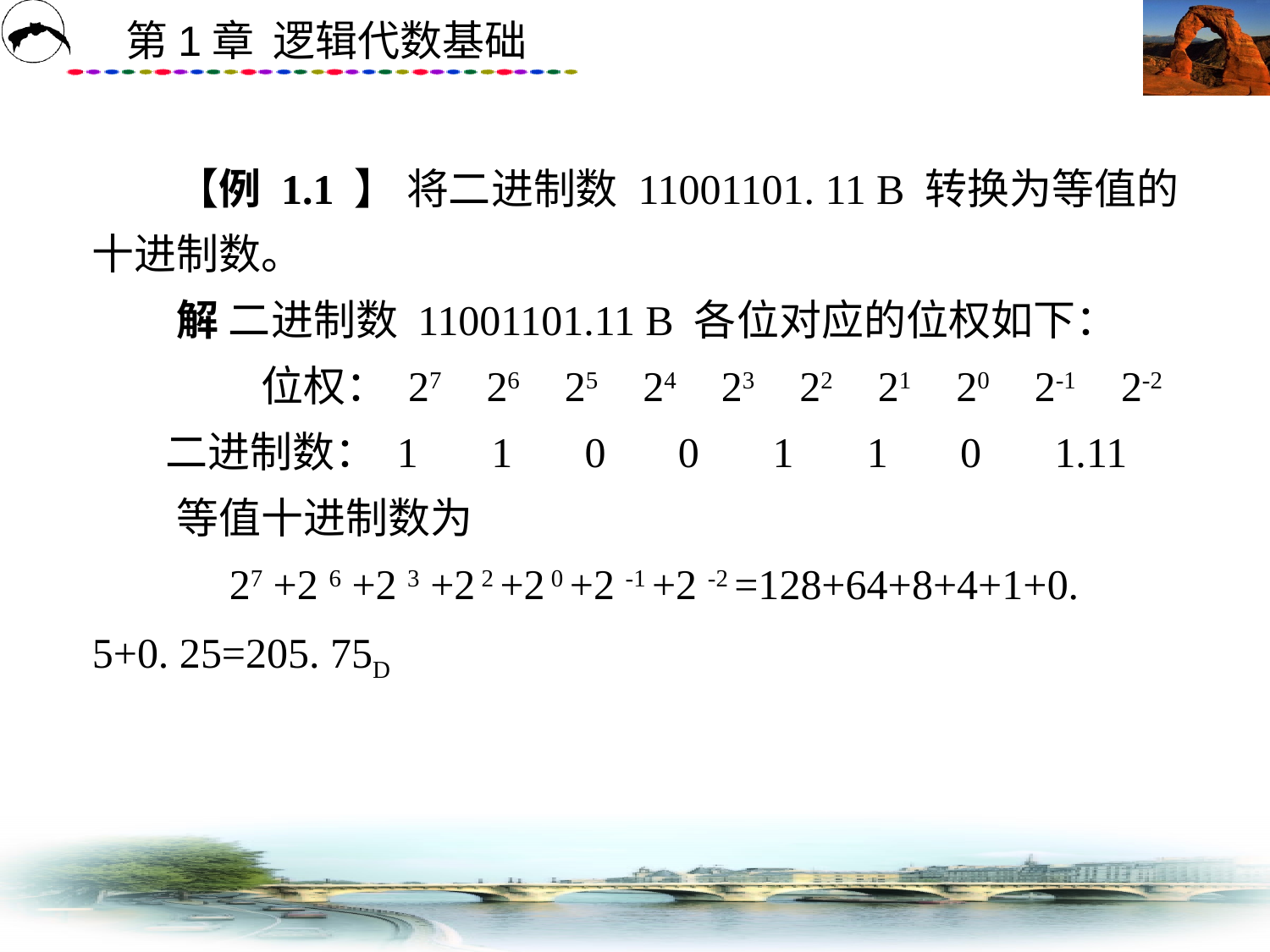

# 【例 1.1 】 将二进制数 11001101. 11 B 转换为等值的十进制数。 　　解 二进制数 11001101.11 B 各位对应的位权如下： 　　　　位权： 27　26　25　24　23　22　21　20　2-1　2-2 　　　二进制数： 1 　1　 0　 0 　1 　1　 0 　1.11 　　等值十进制数为 　　　27 +2 6 +2 3 +2 2 +2 0 +2 -1 +2 -2 =128+64+8+4+1+0. 5+0. 25=205. 75D